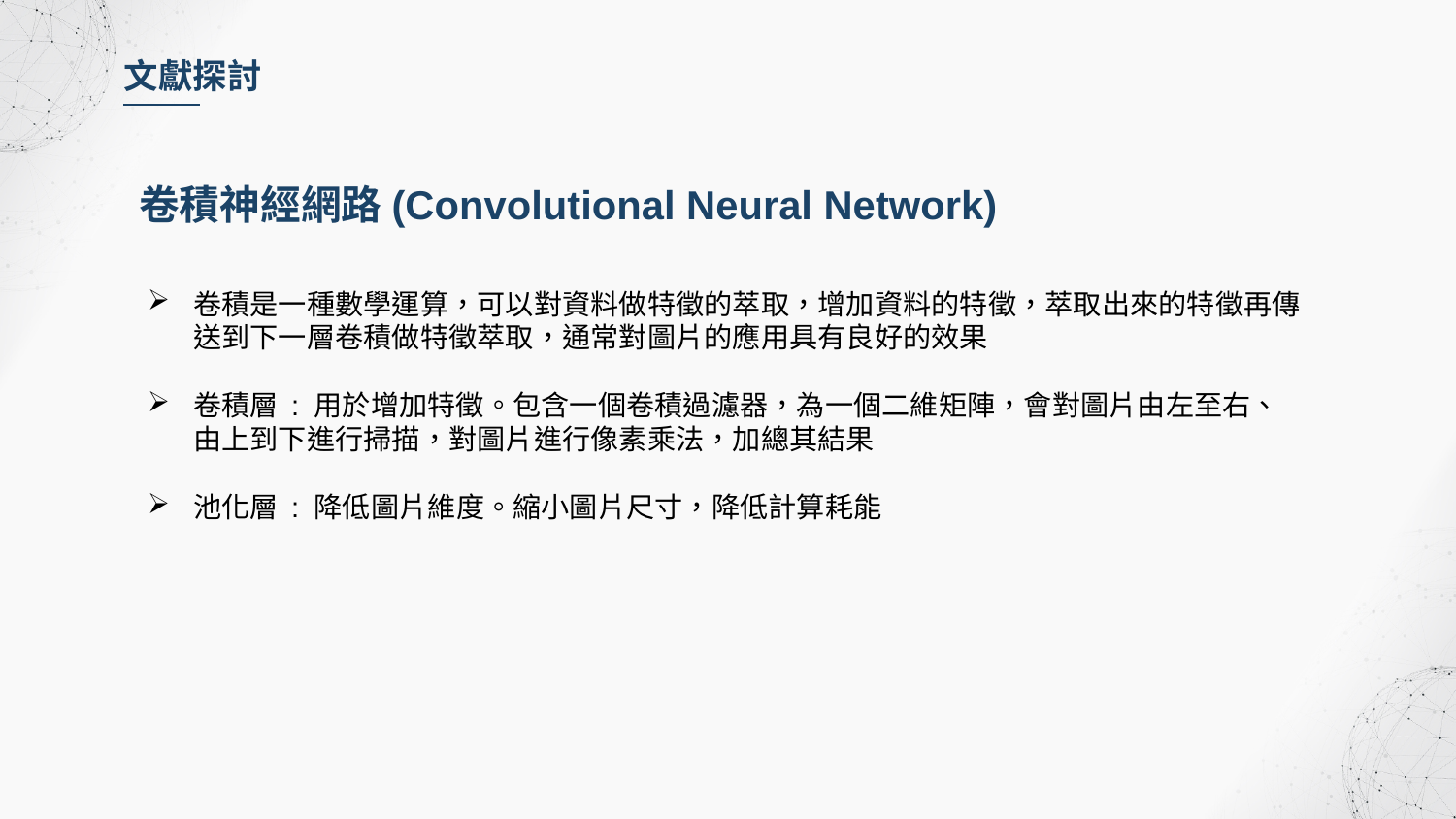

文獻探討
卷積神經網路(Convolutional Neural Network)
卷積是一種數學運算，可以對資料做特徵的萃取，增加資料的特徵，萃取出來的特徵再傳送到下一層卷積做特徵萃取，通常對圖片的應用具有良好的效果

卷積層 : 用於增加特徵。包含一個卷積過濾器，為一個二維矩陣，會對圖片由左至右、由上到下進行掃描，對圖片進行像素乘法，加總其結果

池化層 : 降低圖片維度。縮小圖片尺寸，降低計算耗能